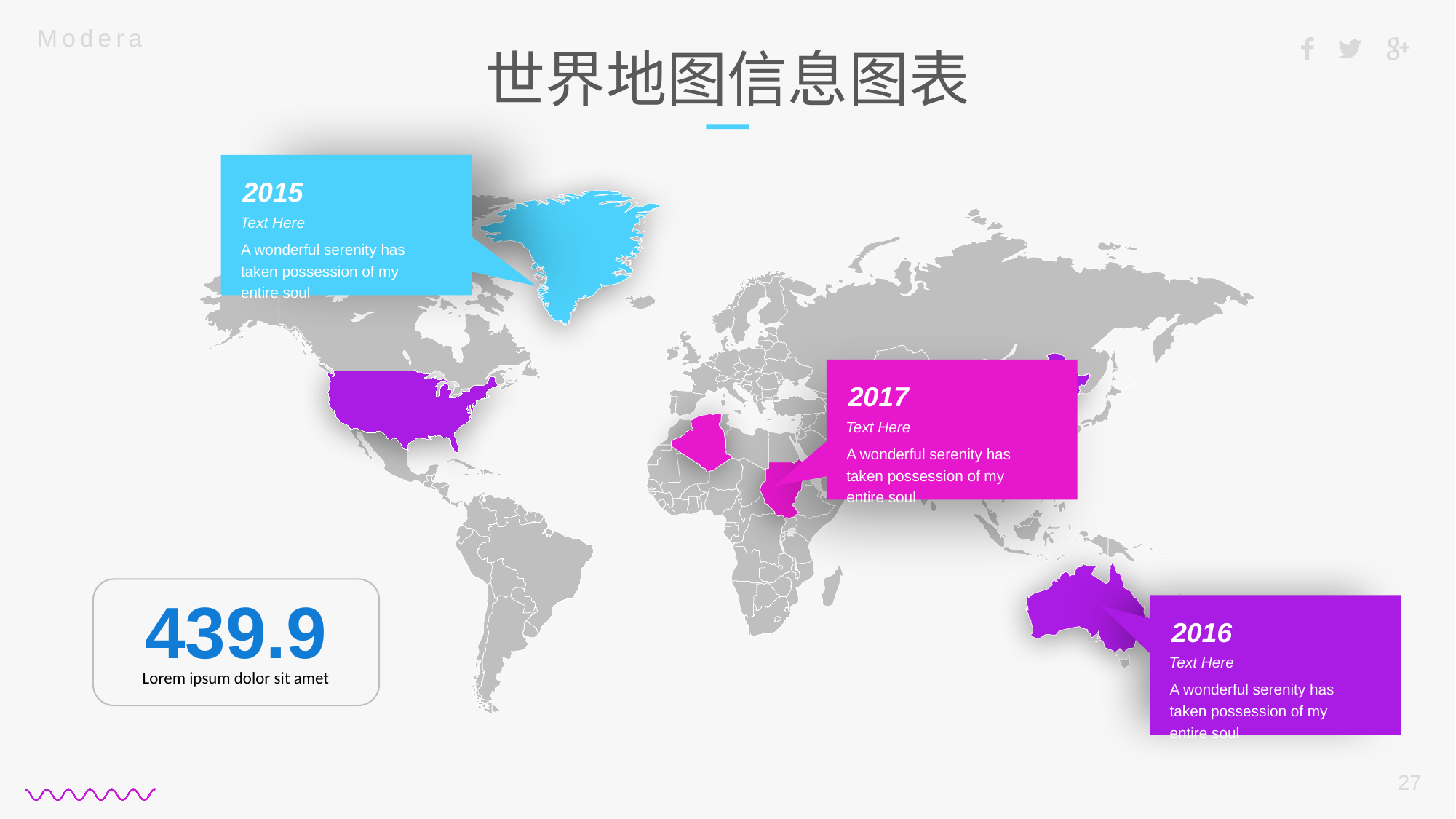

# 世界地图信息图表

2015
Text Here
A wonderful serenity has taken possession of my entire soul

2017
Text Here
A wonderful serenity has taken possession of my entire soul

439.9
Lorem ipsum dolor sit amet

2016
Text Here
A wonderful serenity has taken possession of my entire soul